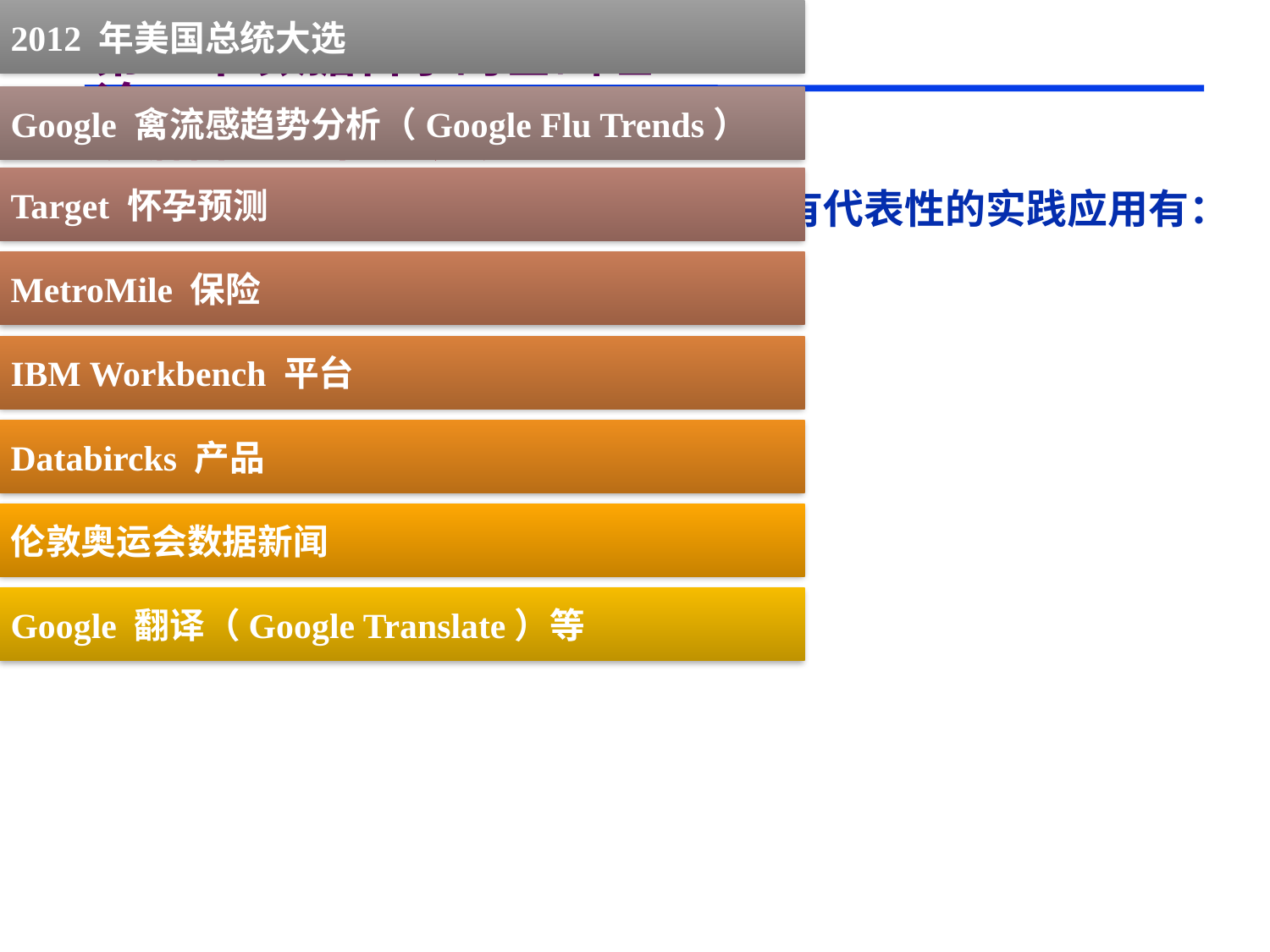

# 第1章 数据科学的基础理论
 数据科学的相关应用
  * 数据科学应用领域比较广泛，目前比较有代表性的实践应用有：
2012 年美国总统大选
Google 禽流感趋势分析（Google Flu Trends）
Target 怀孕预测
MetroMile 保险
IBM Workbench 平台
Databircks 产品
伦敦奥运会数据新闻
Google 翻译（Google Translate）等